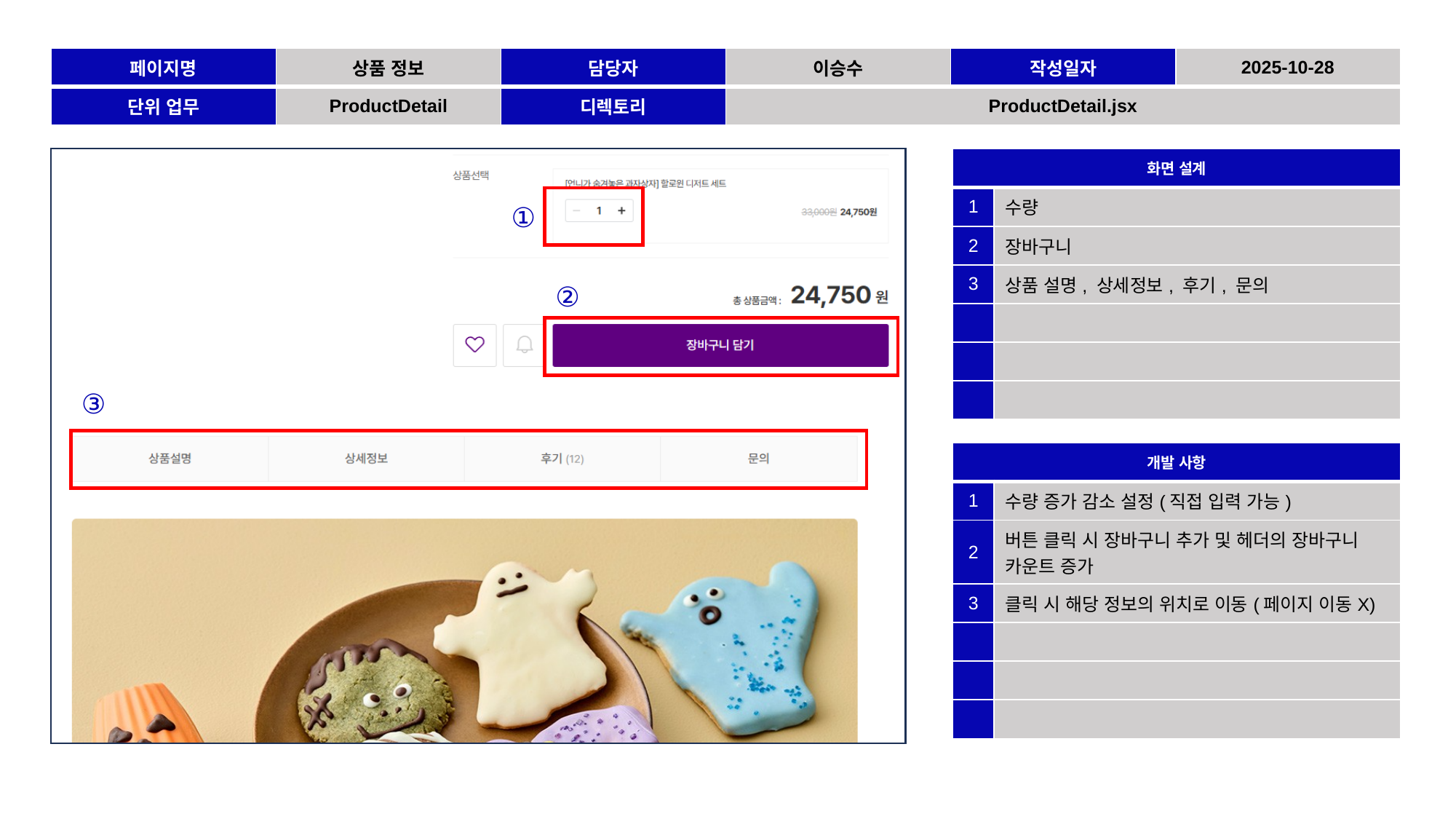

| 페이지명 | 상품 정보 | 담당자 | 이승수 | 작성일자 | 2025-10-28 |
| --- | --- | --- | --- | --- | --- |
| 단위 업무 | ProductDetail | 디렉토리 | ProductDetail.jsx |  |  |
| 화면 설계 |  |
| --- | --- |
| 1 | 수량 |
| 2 | 장바구니 |
| 3 | 상품 설명, 상세정보, 후기, 문의 |
|  |  |
|  |  |
|  |  |

①
②

③

| 개발 사항 |  |
| --- | --- |
| 1 | 수량 증가 감소 설정(직접 입력 가능) |
| 2 | 버튼 클릭 시 장바구니 추가 및 헤더의 장바구니 카운트 증가 |
| 3 | 클릭 시 해당 정보의 위치로 이동(페이지 이동X) |
|  |  |
|  |  |
|  |  |